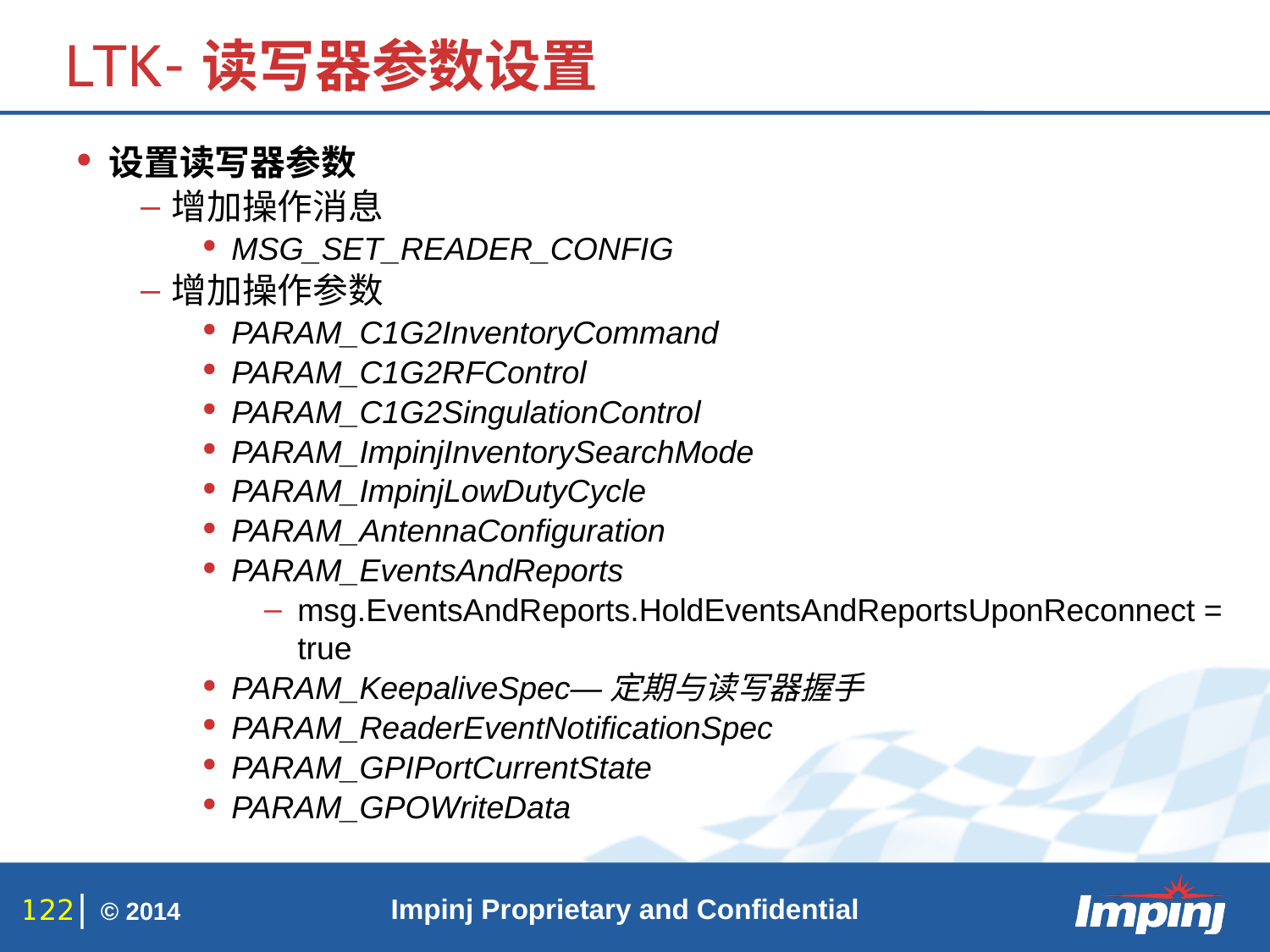

# LTK-读写器参数设置
设置读写器参数
增加操作消息
MSG_SET_READER_CONFIG
增加操作参数
PARAM_C1G2InventoryCommand
PARAM_C1G2RFControl
PARAM_C1G2SingulationControl
PARAM_ImpinjInventorySearchMode
PARAM_ImpinjLowDutyCycle
PARAM_AntennaConfiguration
PARAM_EventsAndReports
msg.EventsAndReports.HoldEventsAndReportsUponReconnect = true
PARAM_KeepaliveSpec—定期与读写器握手
PARAM_ReaderEventNotificationSpec
PARAM_GPIPortCurrentState
PARAM_GPOWriteData